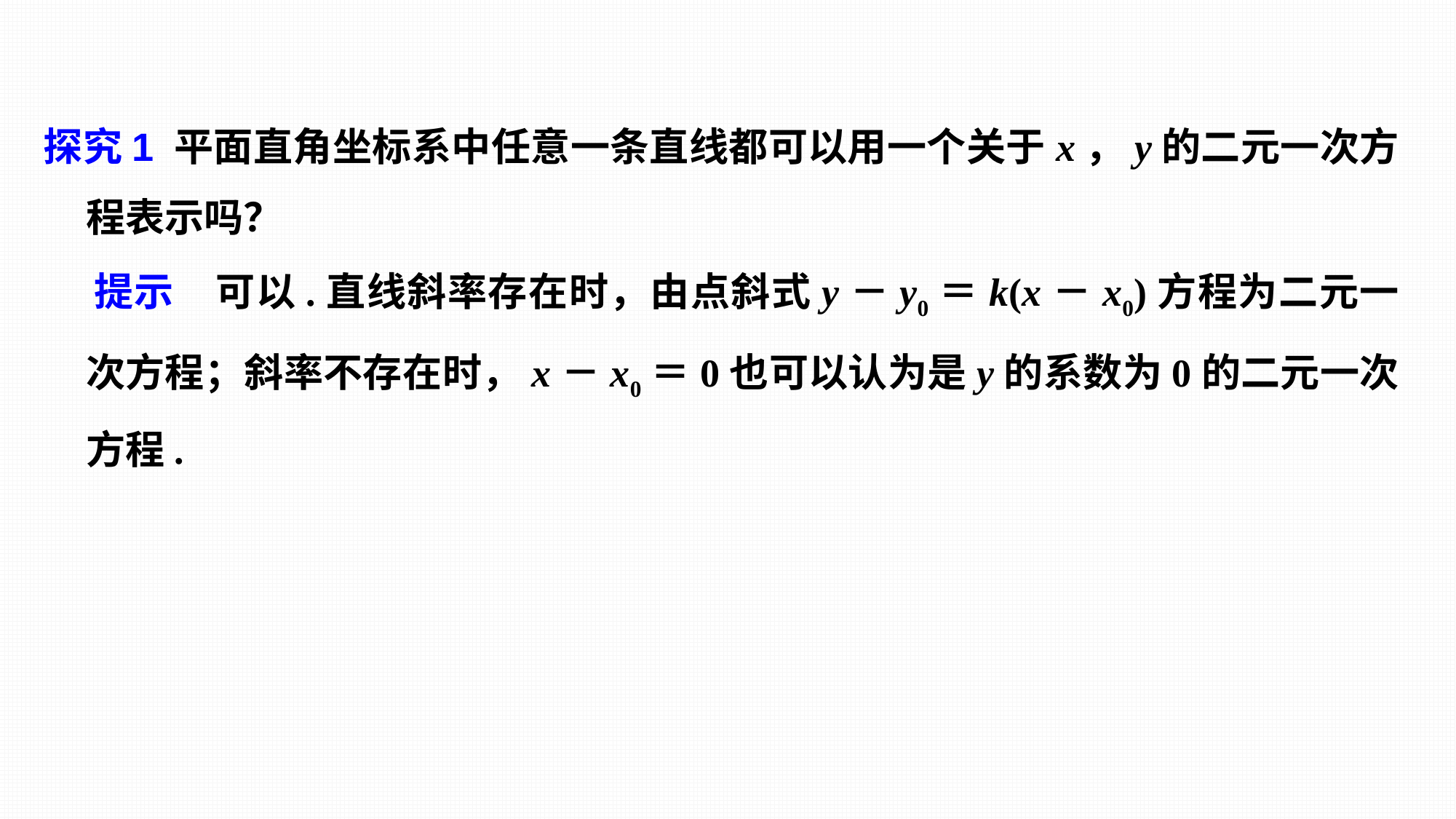

探究1 平面直角坐标系中任意一条直线都可以用一个关于x，y的二元一次方程表示吗？
    提示　可以.直线斜率存在时，由点斜式y－y0＝k(x－x0)方程为二元一次方程；斜率不存在时，x－x0＝0也可以认为是y的系数为0的二元一次方程.